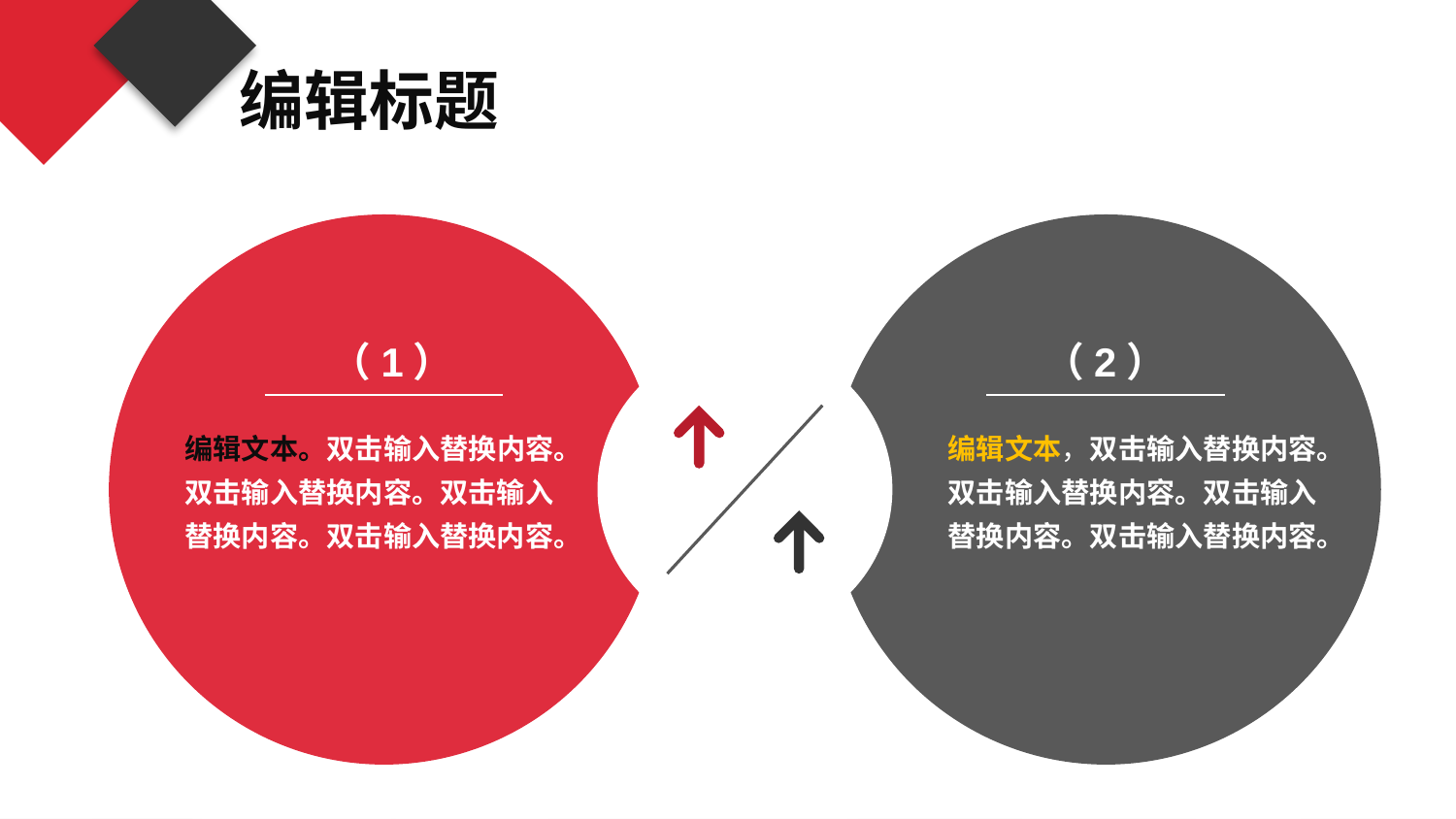

编辑标题

（1）
编辑文本。双击输入替换内容。双击输入替换内容。双击输入替换内容。双击输入替换内容。
编辑文本，双击输入替换内容。双击输入替换内容。双击输入替换内容。双击输入替换内容。
（2）